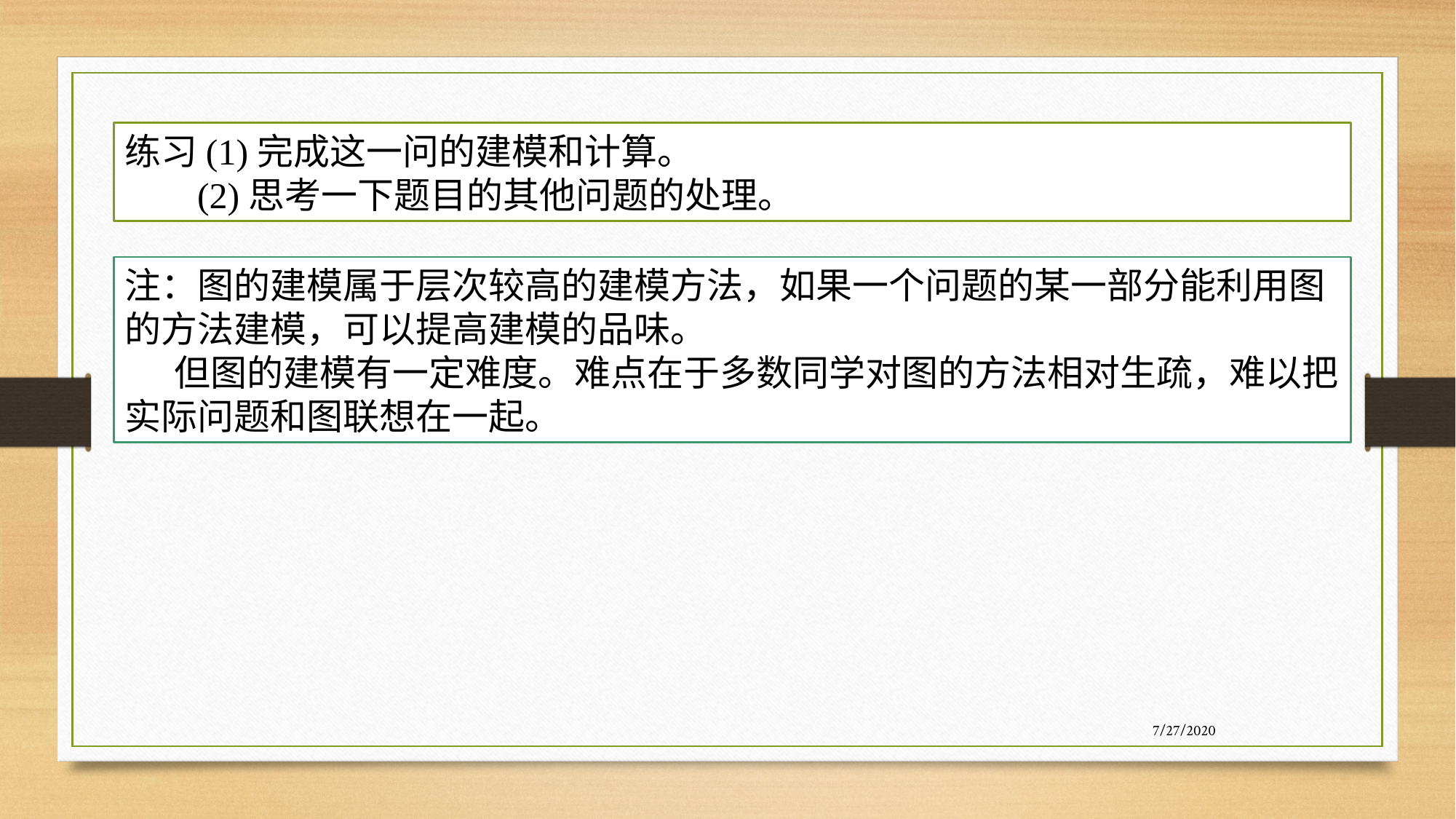

练习(1)完成这一问的建模和计算。
        (2)思考一下题目的其他问题的处理。
注：图的建模属于层次较高的建模方法，如果一个问题的某一部分能利用图的方法建模，可以提高建模的品味。
     但图的建模有一定难度。难点在于多数同学对图的方法相对生疏，难以把实际问题和图联想在一起。

7/27/2020